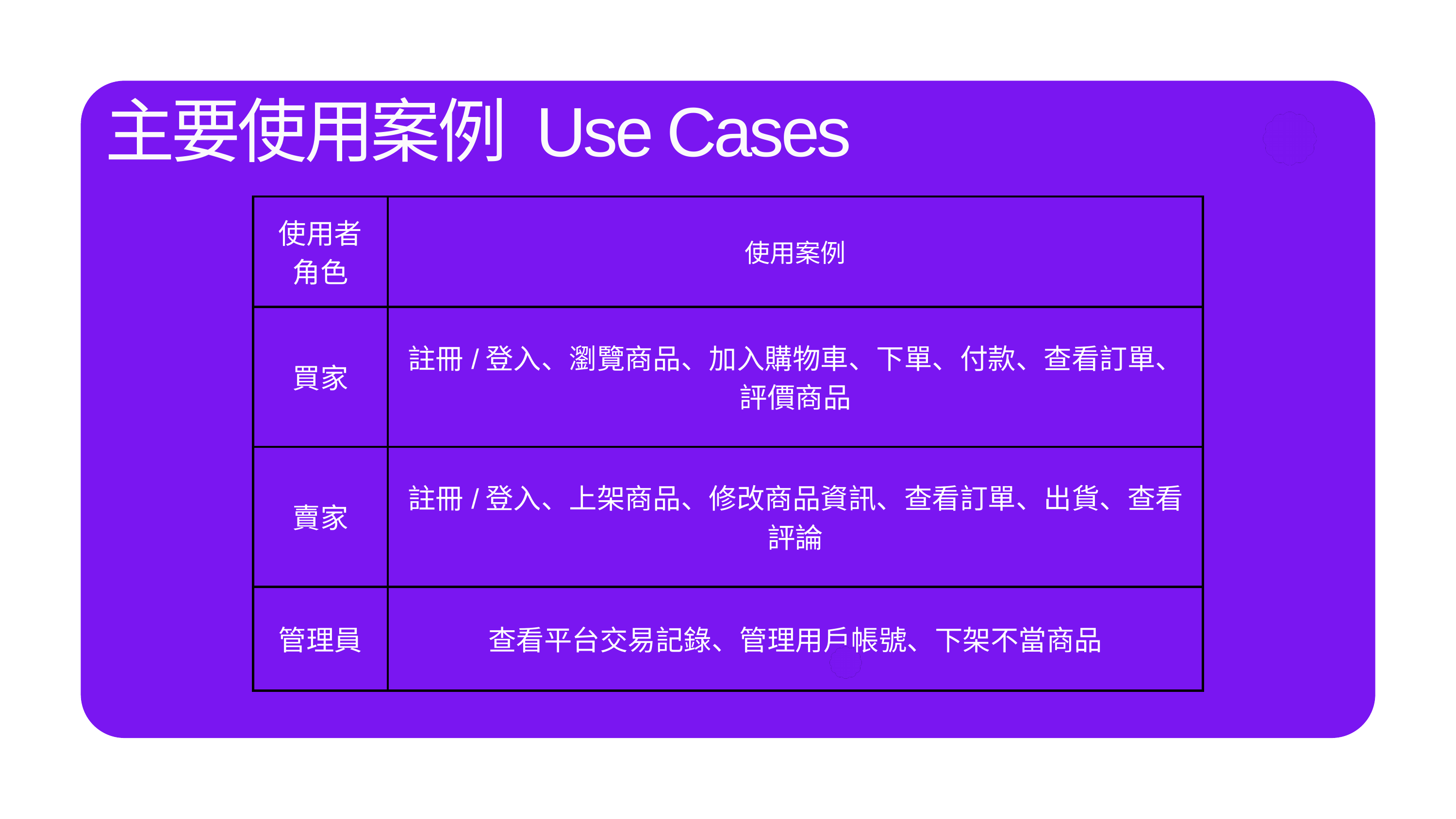

主要使用案例 Use Cases

| 使用者角色 | 使用案例 |
| --- | --- |
| 買家 | 註冊/登入、瀏覽商品、加入購物車、下單、付款、查看訂單、評價商品 |
| 賣家 | 註冊/登入、上架商品、修改商品資訊、查看訂單、出貨、查看評論 |
| 管理員 | 查看平台交易記錄、管理用戶帳號、下架不當商品 |